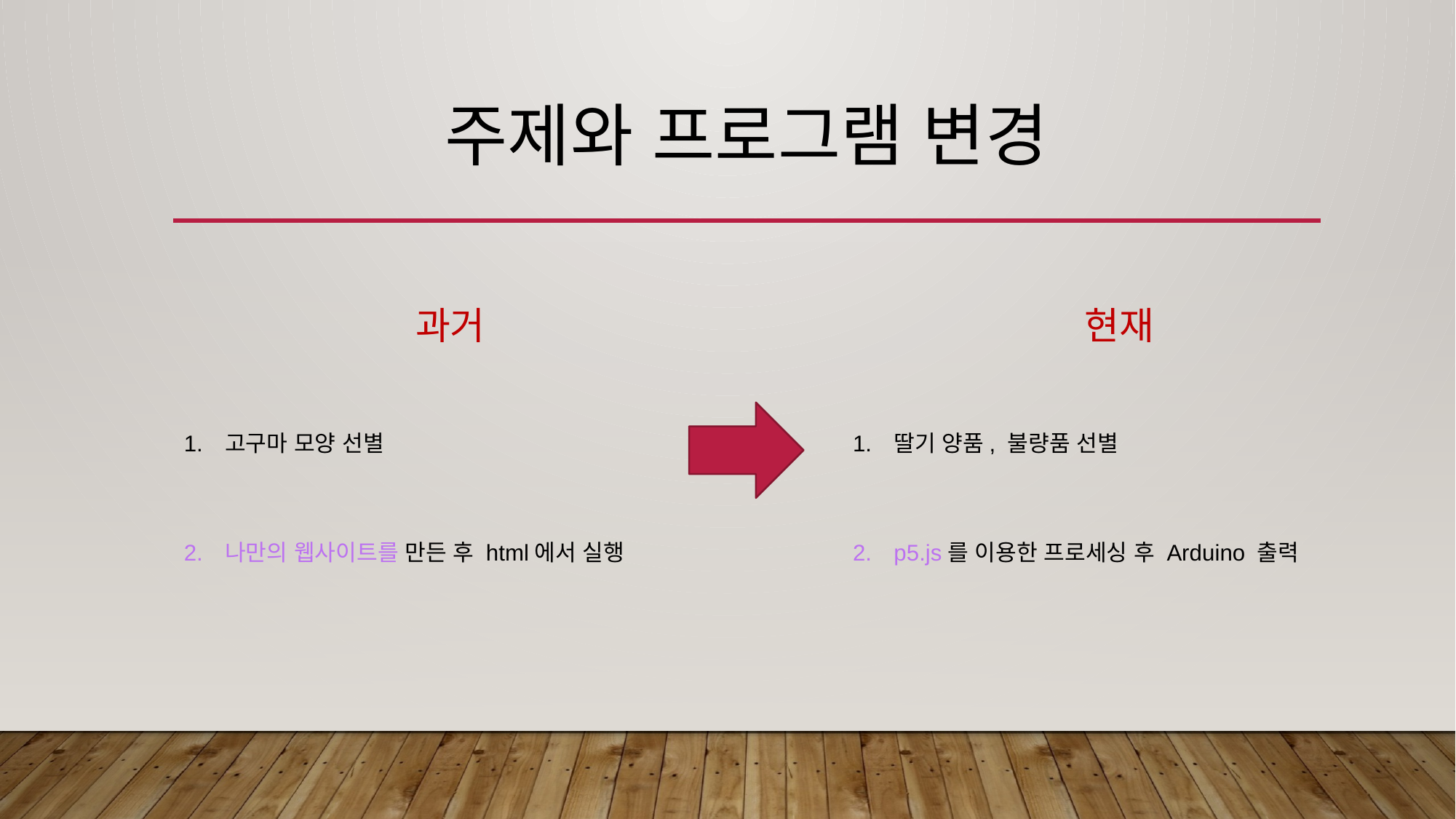

# 주제와 프로그램 변경
과거

고구마 모양 선별

나만의 웹사이트를 만든 후 html에서 실행

현재

딸기 양품, 불량품 선별

p5.js를 이용한 프로세싱 후 Arduino 출력